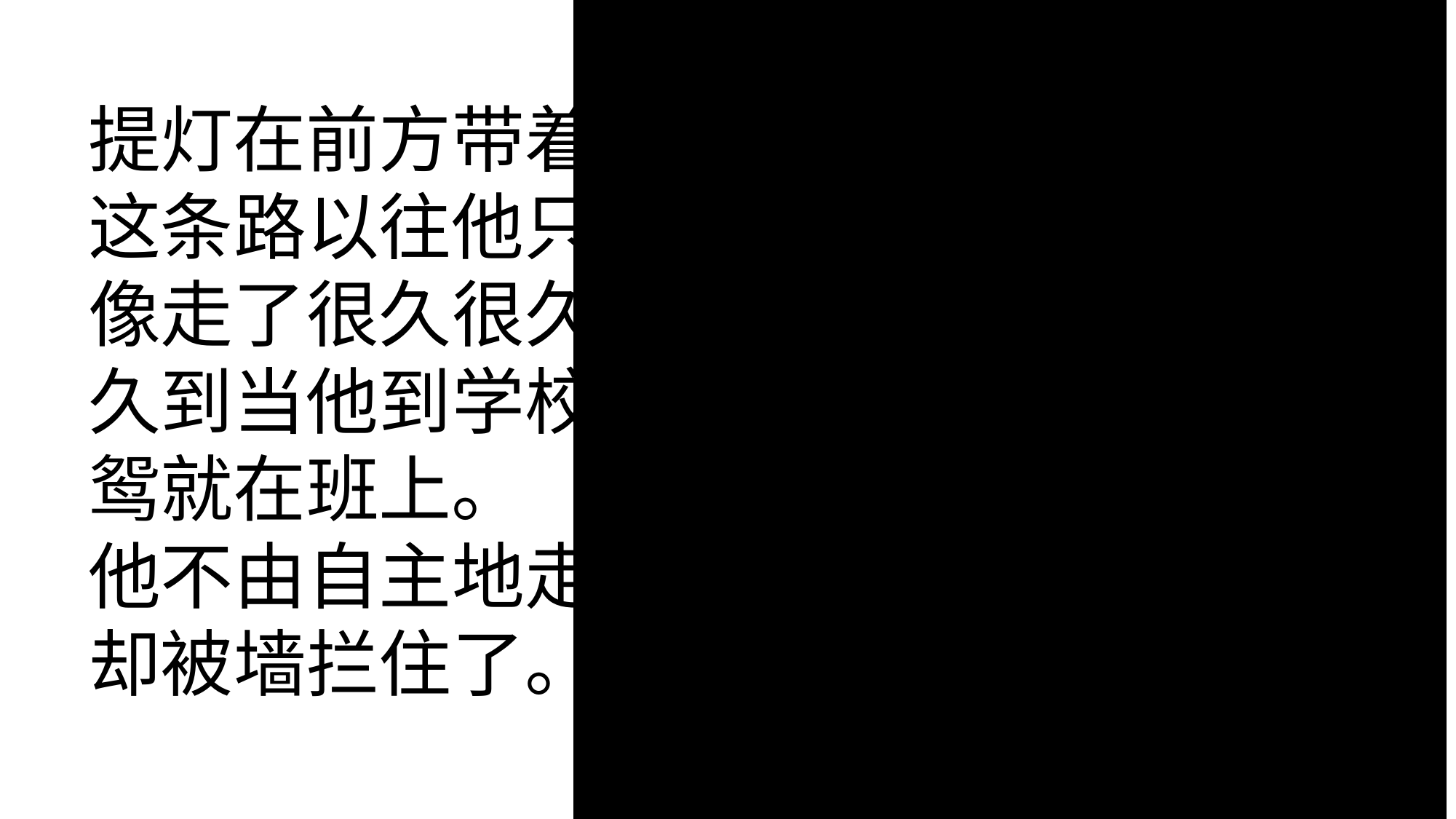

提灯在前方带着路。
这条路以往他只会走几分钟，但这次他好像走了很久很久。
久到当他到学校时，同学们已经来了。
鸳就在班上。
他不由自主地走过去。
却被墙拦住了。